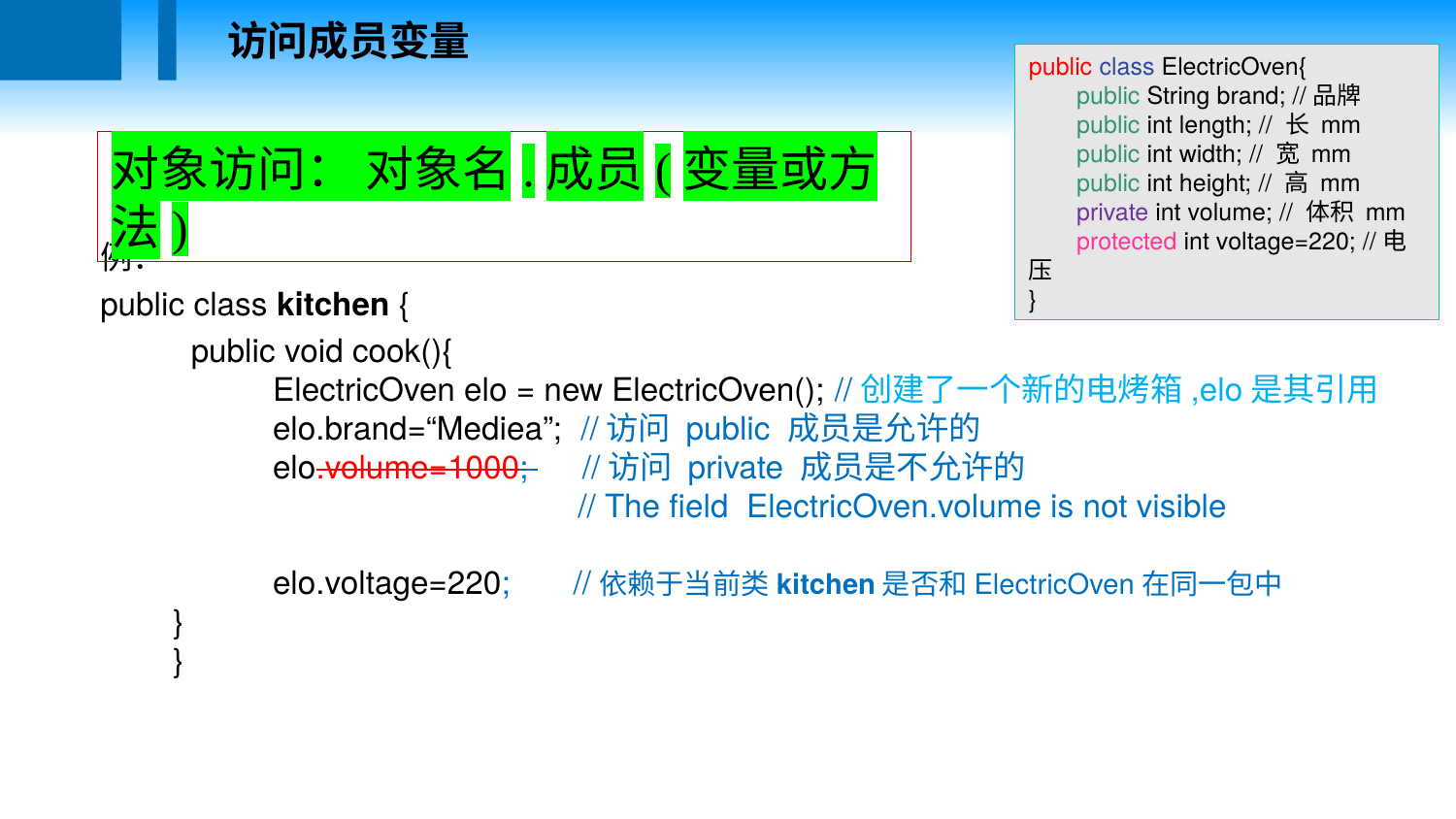

访问成员变量
public class ElectricOven{
       public String brand; //品牌
       public int length; // 长 mm
       public int width; // 宽 mm
       public int height; // 高 mm
       private int volume; // 体积 mm
       protected int voltage=220; //电压
}
对象访问： 对象名.成员(变量或方法)
例：
public class kitchen {
  public void cook(){
   ElectricOven elo = new ElectricOven(); //创建了一个新的电烤箱,elo是其引用
   elo.brand=“Mediea”;  //访问 public 成员是允许的
   elo.volume=1000;      //访问 private 成员是不允许的
                                     // The field  ElectricOven.volume is not visible

   elo.voltage=220;       //依赖于当前类kitchen是否和ElectricOven在同一包中
}
}